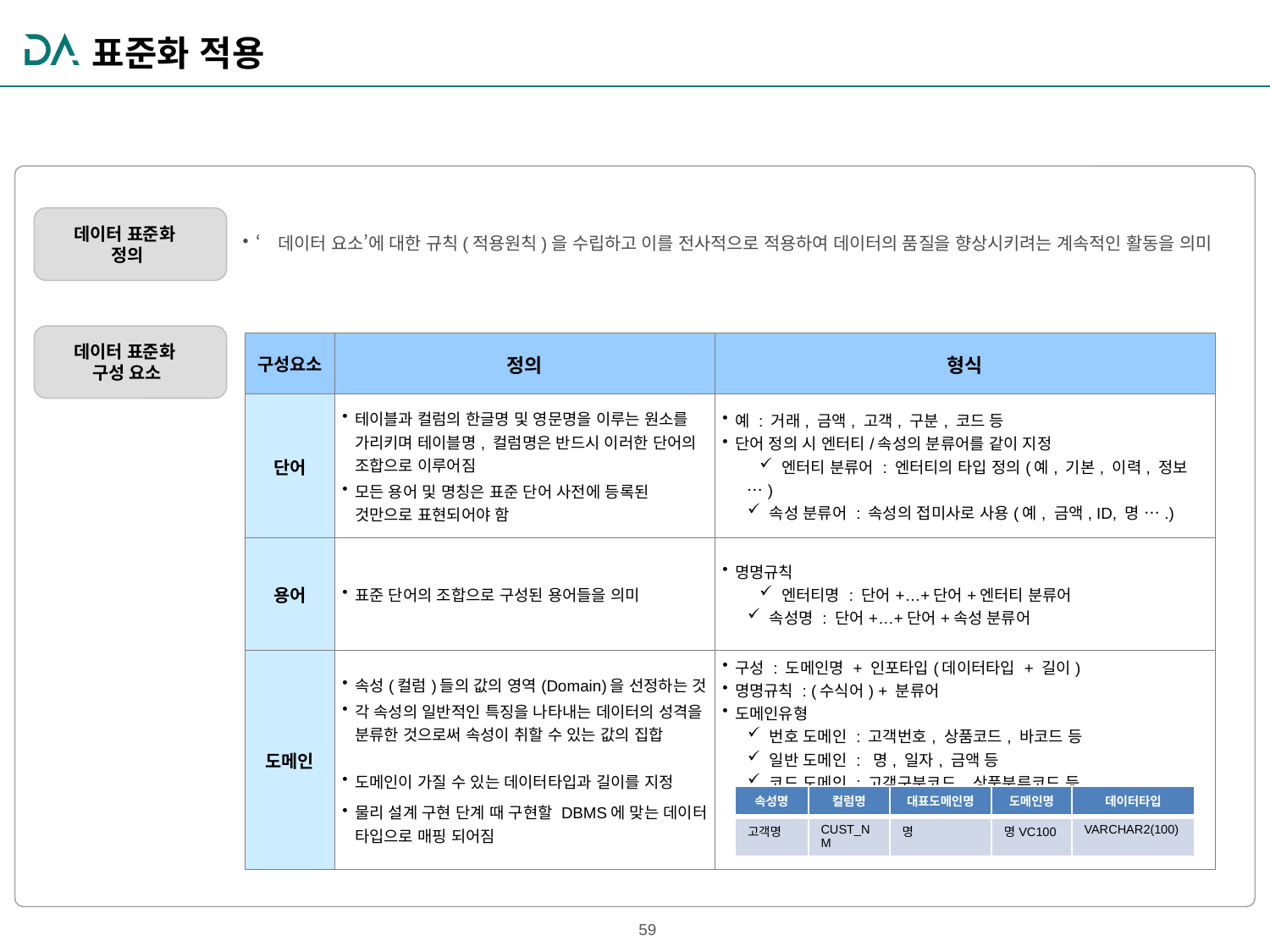

표준화 적용
‘데이터 요소’에 대한 규칙(적용원칙)을 수립하고 이를 전사적으로 적용하여 데이터의 품질을 향상시키려는 계속적인 활동을 의미

데이터 표준화
정의

데이터 표준화
구성 요소
| 구성요소 | 정의 | 형식 |
| --- | --- | --- |
| 단어 | 테이블과 컬럼의 한글명 및 영문명을 이루는 원소를 가리키며 테이블명, 컬럼명은 반드시 이러한 단어의 조합으로 이루어짐 모든 용어 및 명칭은 표준 단어 사전에 등록된 것만으로 표현되어야 함 | 예 : 거래, 금액, 고객, 구분, 코드 등 단어 정의 시 엔터티/속성의 분류어를 같이 지정 엔터티 분류어 : 엔터티의 타입 정의(예, 기본, 이력, 정보 …) 속성 분류어 : 속성의 접미사로 사용(예, 금액, ID, 명 ….) |
| 용어 | 표준 단어의 조합으로 구성된 용어들을 의미 | 명명규칙 엔터티명 : 단어+…+단어+엔터티 분류어 속성명 : 단어+…+단어+속성 분류어 |
| 도메인 | 속성(컬럼)들의 값의 영역(Domain)을 선정하는 것 각 속성의 일반적인 특징을 나타내는 데이터의 성격을 분류한 것으로써 속성이 취할 수 있는 값의 집합 도메인이 가질 수 있는 데이터타입과 길이를 지정 물리 설계 구현 단계 때 구현할 DBMS에 맞는 데이터 타입으로 매핑 되어짐 | 구성 : 도메인명 + 인포타입(데이터타입 + 길이) 명명규칙 : (수식어) + 분류어 도메인유형 번호 도메인 : 고객번호, 상품코드, 바코드 등 일반 도메인 : 명, 일자, 금액 등 코드 도메인 : 고객구분코드, 상품분류코드 등 |
| 속성명 | 컬럼명 | 대표도메인명 | 도메인명 | 데이터타입 |
| --- | --- | --- | --- | --- |
| 고객명 | CUST\_NM | 명 | 명VC100 | VARCHAR2(100) |